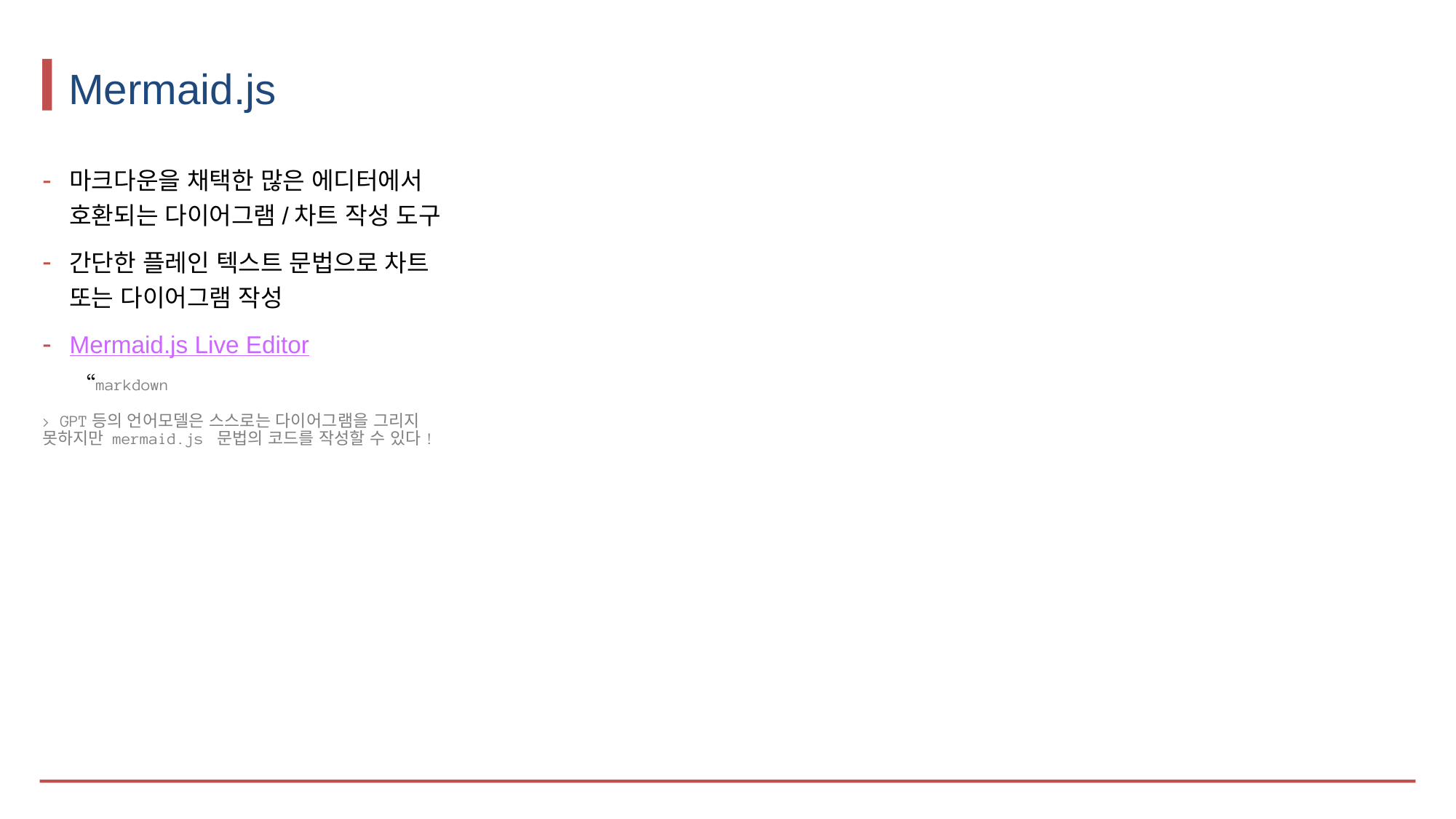

# Mermaid.js
마크다운을 채택한 많은 에디터에서 호환되는 다이어그램/차트 작성 도구
간단한 플레인 텍스트 문법으로 차트 또는 다이어그램 작성
Mermaid.js Live Editor
markdown
> GPT등의 언어모델은 스스로는 다이어그램을 그리지 못하지만 mermaid.js 문법의 코드를 작성할 수 있다!